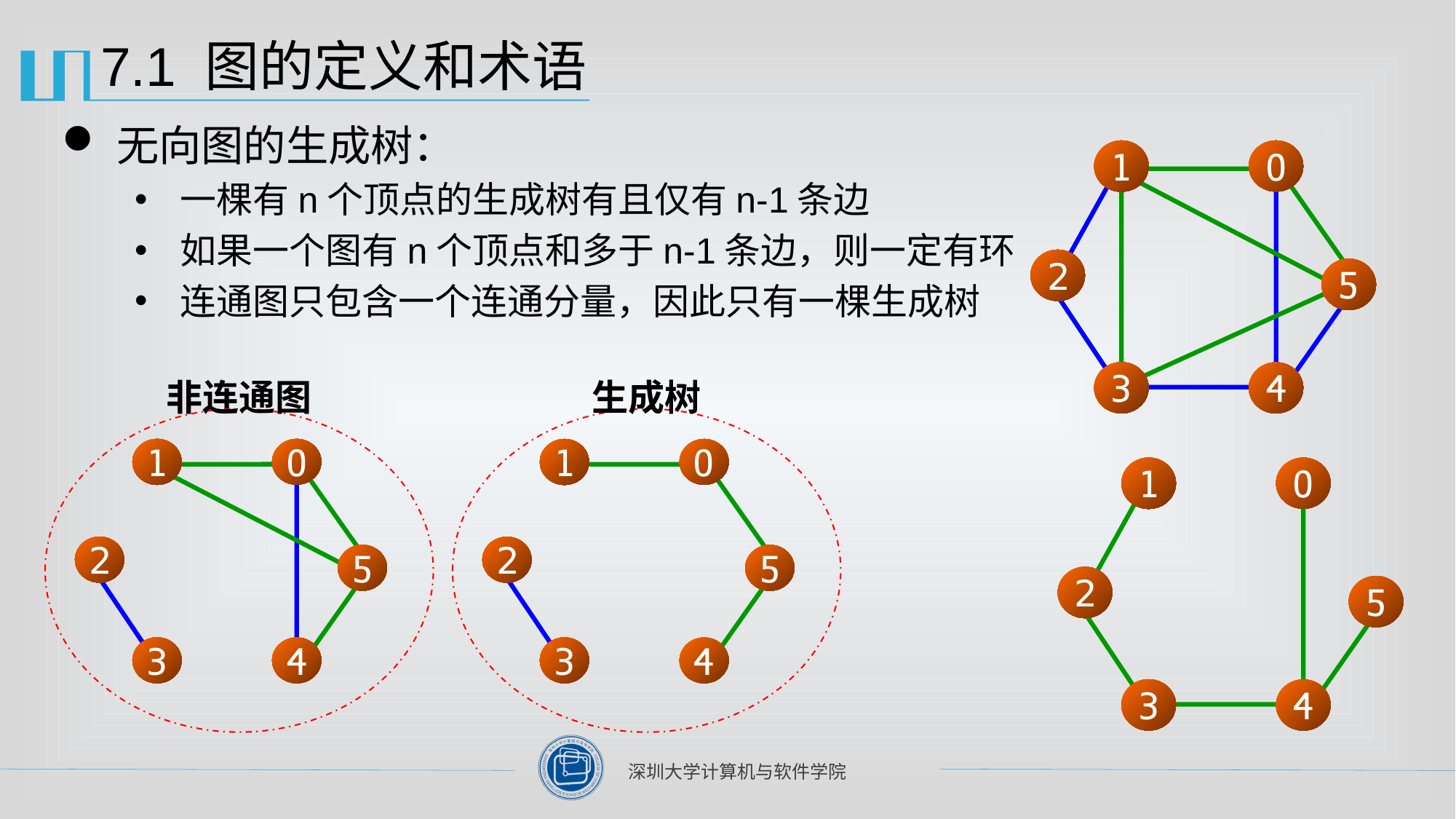

# 7.1 图的定义和术语
无向图的生成树：
一棵有n个顶点的生成树有且仅有n-1条边
如果一个图有n个顶点和多于n-1条边，则一定有环
连通图只包含一个连通分量，因此只有一棵生成树

1
0
2
5
3
4

非连通图

1
0
2
5
3
4

生成树

1
0
2
5
3
4

1
0
2
5
3
4

25